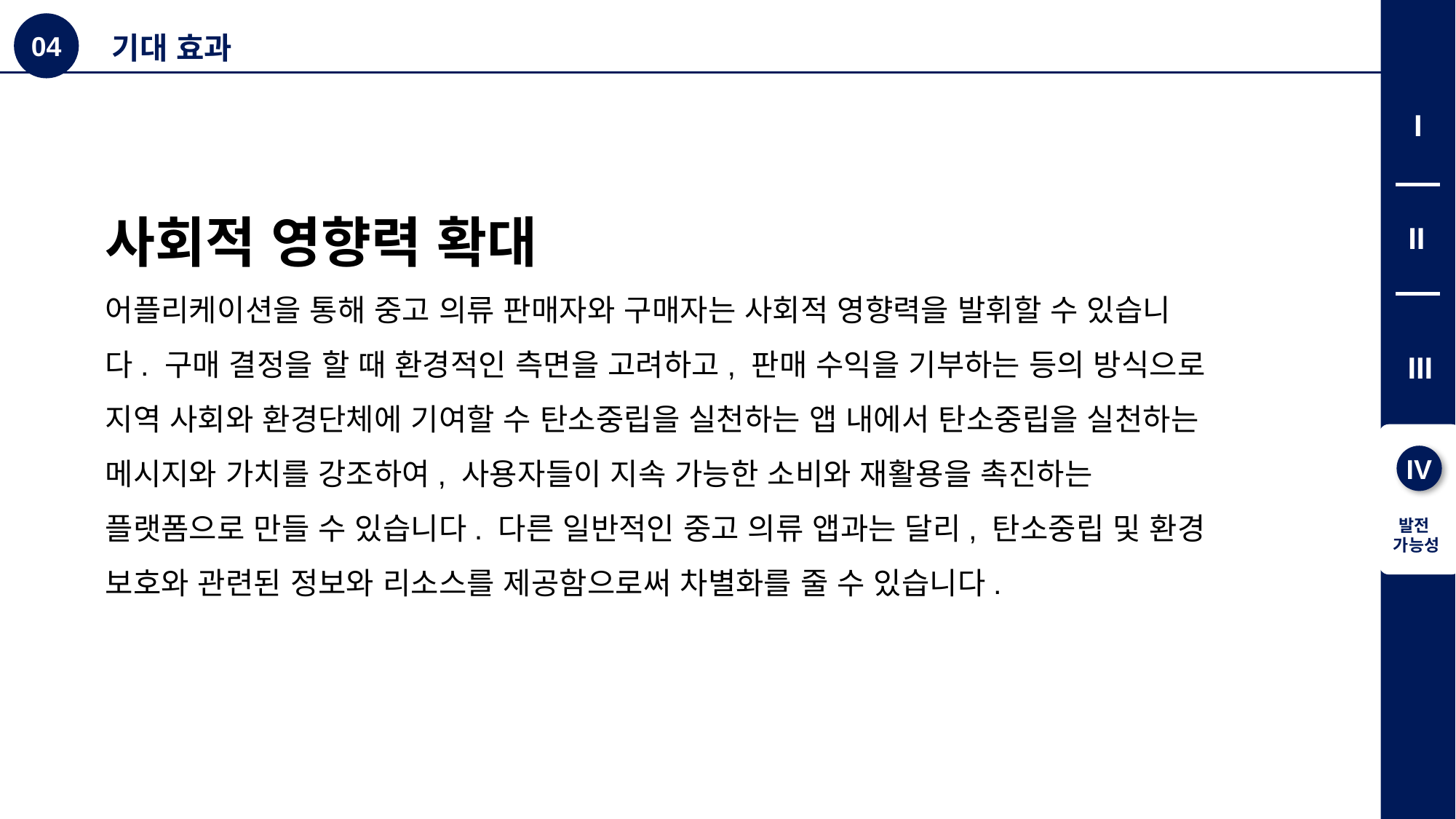

04
기대 효과
I
사회적 영향력 확대
어플리케이션을 통해 중고 의류 판매자와 구매자는 사회적 영향력을 발휘할 수 있습니다. 구매 결정을 할 때 환경적인 측면을 고려하고, 판매 수익을 기부하는 등의 방식으로 지역 사회와 환경단체에 기여할 수 탄소중립을 실천하는 앱 내에서 탄소중립을 실천하는 메시지와 가치를 강조하여, 사용자들이 지속 가능한 소비와 재활용을 촉진하는 플랫폼으로 만들 수 있습니다. 다른 일반적인 중고 의류 앱과는 달리, 탄소중립 및 환경 보호와 관련된 정보와 리소스를 제공함으로써 차별화를 줄 수 있습니다.

II
III

IV
발전
가능성
IV